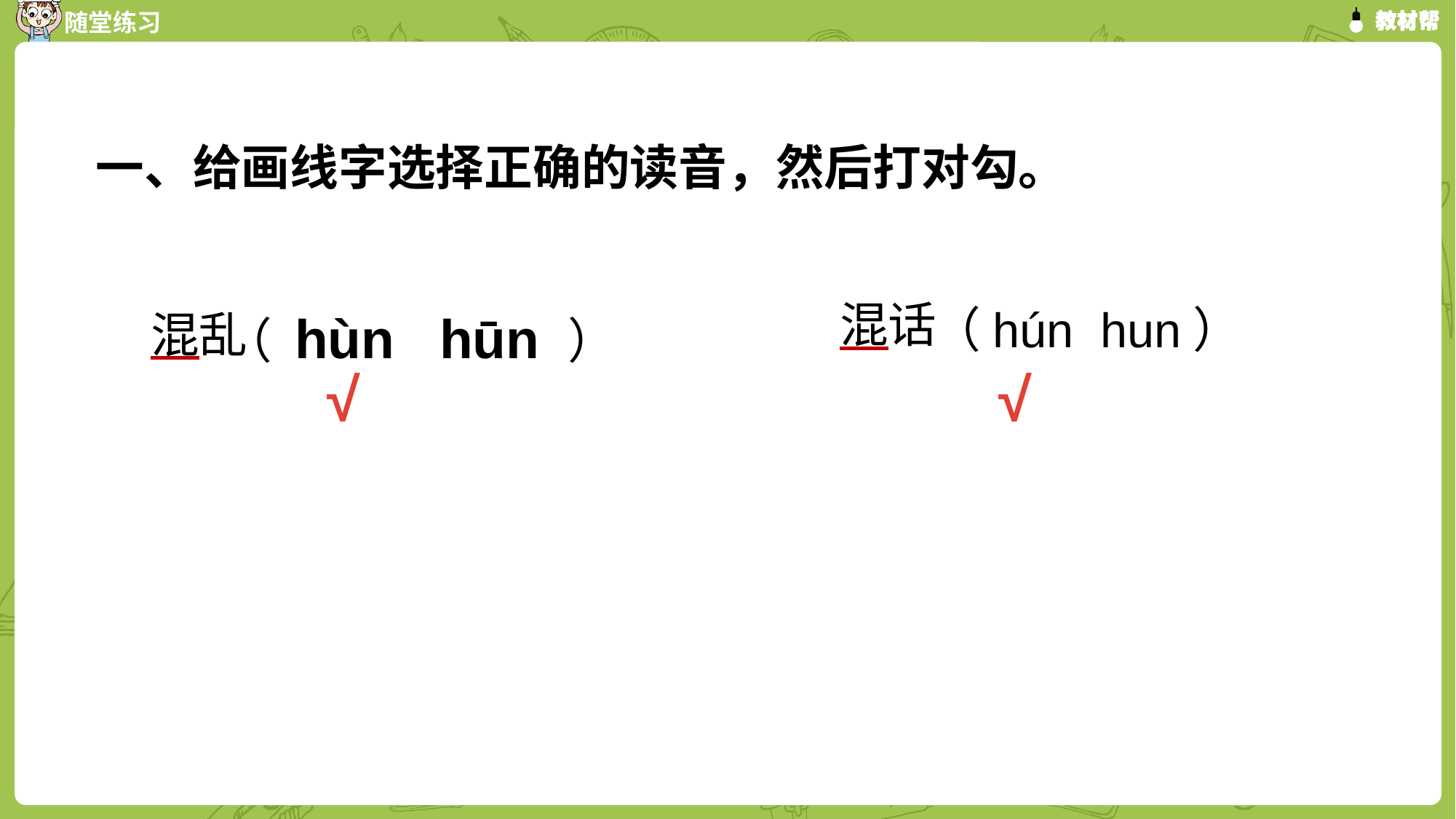

一、给画线字选择正确的读音，然后打对勾。
混话
（hún  hun）
混乱
（ hùn   hūn ）
√
√